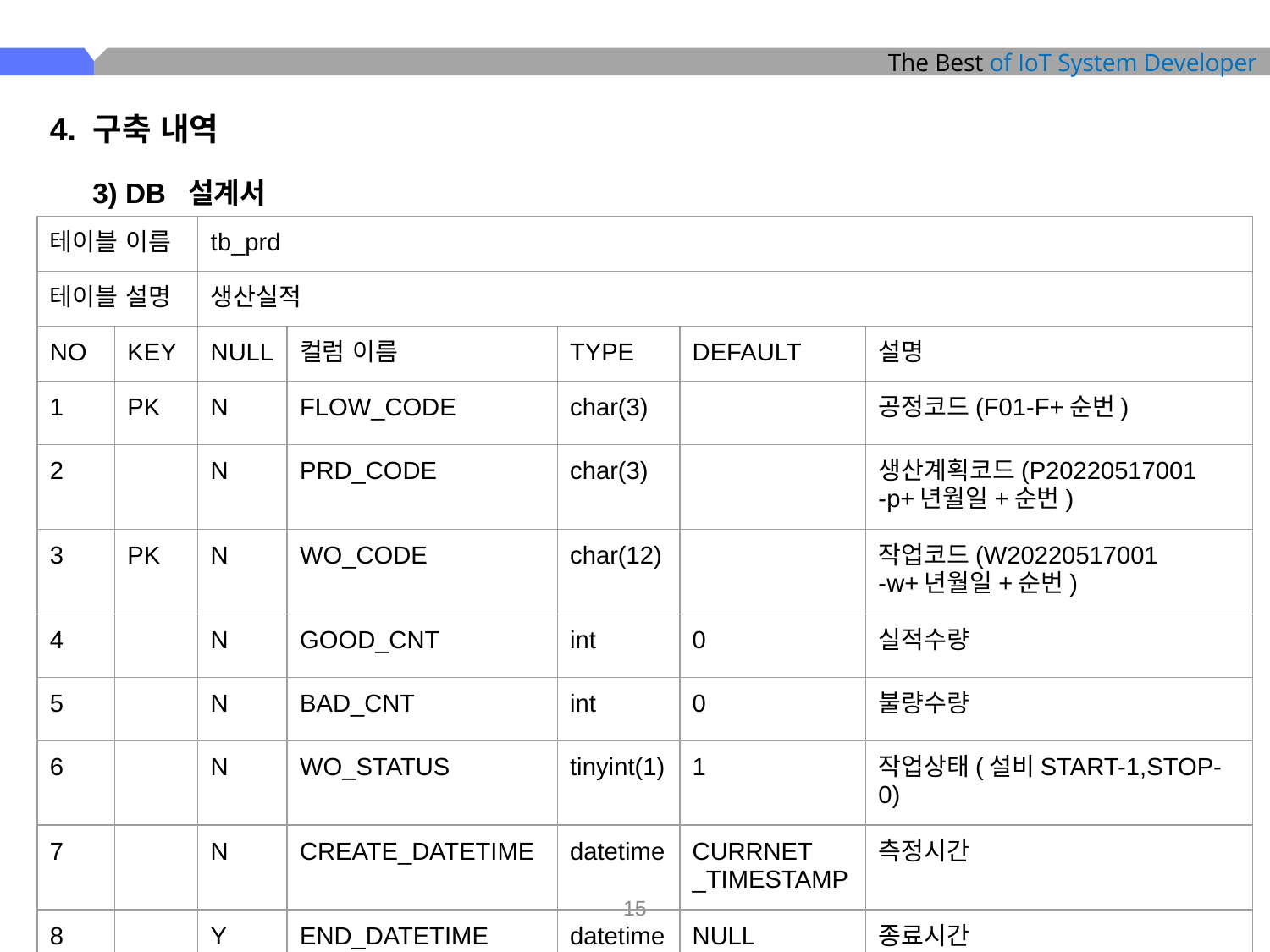

4. 구축 내역
3) DB  설계서
| 테이블 이름 |  | tb\_prd |  |  |  |  |
| --- | --- | --- | --- | --- | --- | --- |
| 테이블 설명 |  | 생산실적 |  |  |  |  |
| NO | KEY | NULL | 컬럼 이름 | TYPE | DEFAULT | 설명 |
| 1 | PK | N | FLOW\_CODE | char(3) |  | 공정코드(F01-F+순번) |
| 2 |  | N | PRD\_CODE | char(3) |  | 생산계획코드(P20220517001 -p+년월일+순번) |
| 3 | PK | N | WO\_CODE | char(12) |  | 작업코드(W20220517001 -w+년월일+순번) |
| 4 |  | N | GOOD\_CNT | int | 0 | 실적수량 |
| 5 |  | N | BAD\_CNT | int | 0 | 불량수량 |
| 6 |  | N | WO\_STATUS | tinyint(1) | 1 | 작업상태(설비START-1,STOP-0) |
| 7 |  | N | CREATE\_DATETIME | datetime | CURRNET \_TIMESTAMP | 측정시간 |
| 8 |  | Y | END\_DATETIME | datetime | NULL | 종료시간 |
15